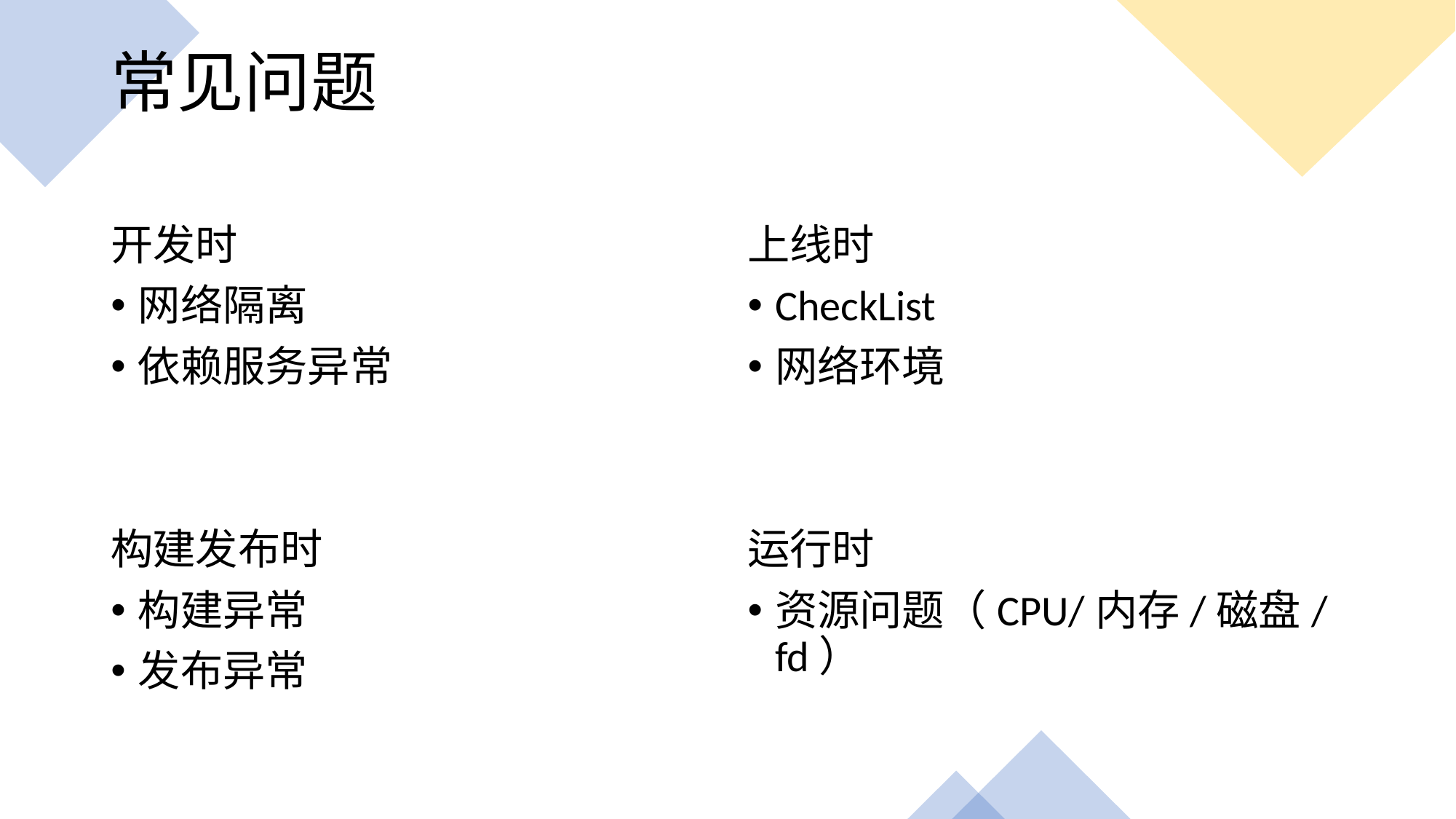

常见问题
开发时
网络隔离
依赖服务异常

构建发布时
构建异常
发布异常

上线时
CheckList
网络环境

运行时
资源问题（CPU/内存/磁盘/fd）